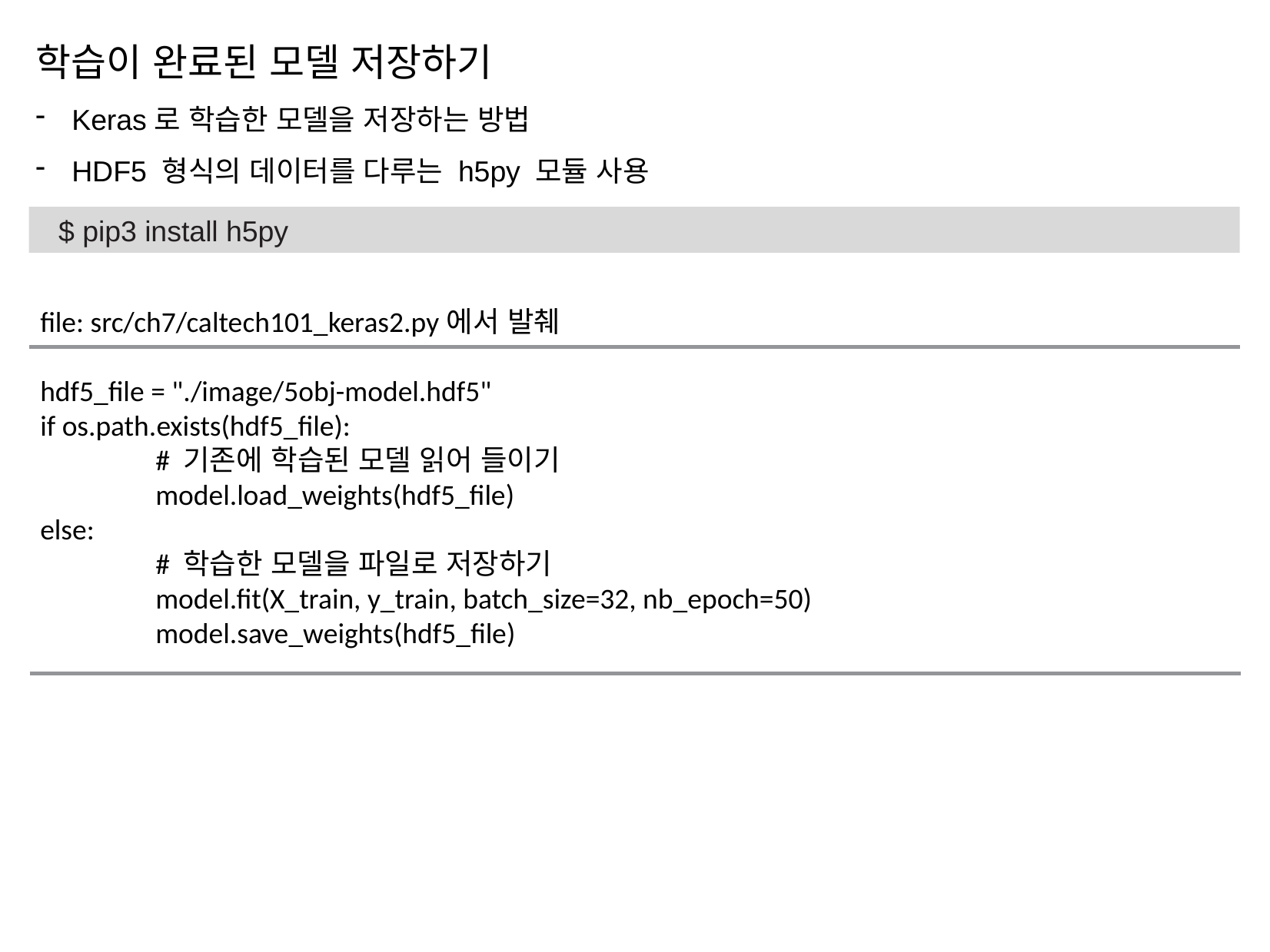

학습이 완료된 모델 저장하기
Keras로 학습한 모델을 저장하는 방법
HDF5 형식의 데이터를 다루는 h5py 모듈 사용
$ pip3 install h5py
file: src/ch7/caltech101_keras2.py에서 발췌

hdf5_file = "./image/5obj-model.hdf5"
if os.path.exists(hdf5_file):
	# 기존에 학습된 모델 읽어 들이기
	model.load_weights(hdf5_file)
else:
	# 학습한 모델을 파일로 저장하기
	model.fit(X_train, y_train, batch_size=32, nb_epoch=50)
	model.save_weights(hdf5_file)